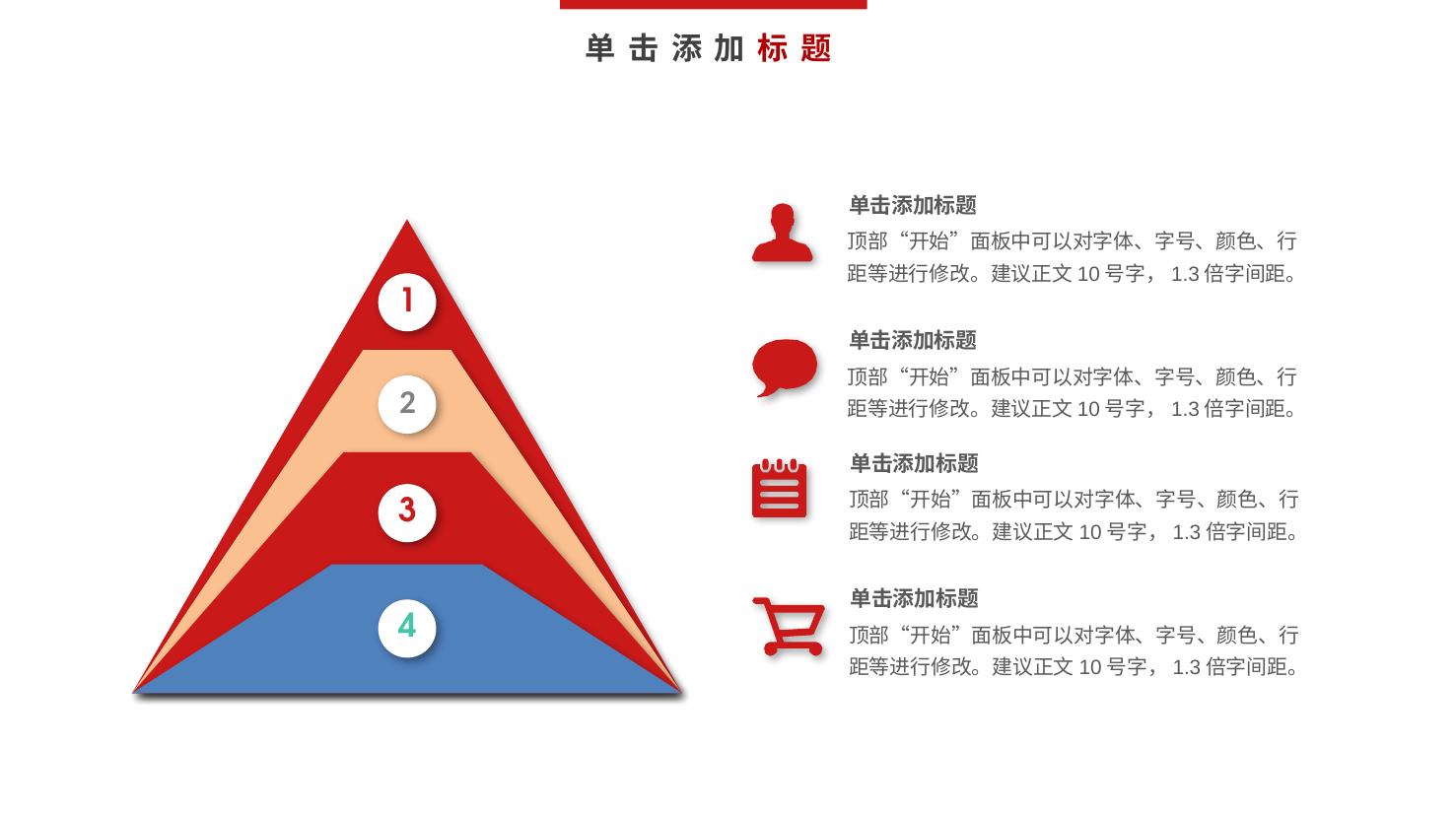

单击添加标题
单击添加标题

顶部“开始”面板中可以对字体、字号、颜色、行距等进行修改。建议正文10号字，1.3倍字间距。

1

单击添加标题

顶部“开始”面板中可以对字体、字号、颜色、行距等进行修改。建议正文10号字，1.3倍字间距。

2

单击添加标题

顶部“开始”面板中可以对字体、字号、颜色、行距等进行修改。建议正文10号字，1.3倍字间距。
3

单击添加标题
4

顶部“开始”面板中可以对字体、字号、颜色、行距等进行修改。建议正文10号字，1.3倍字间距。